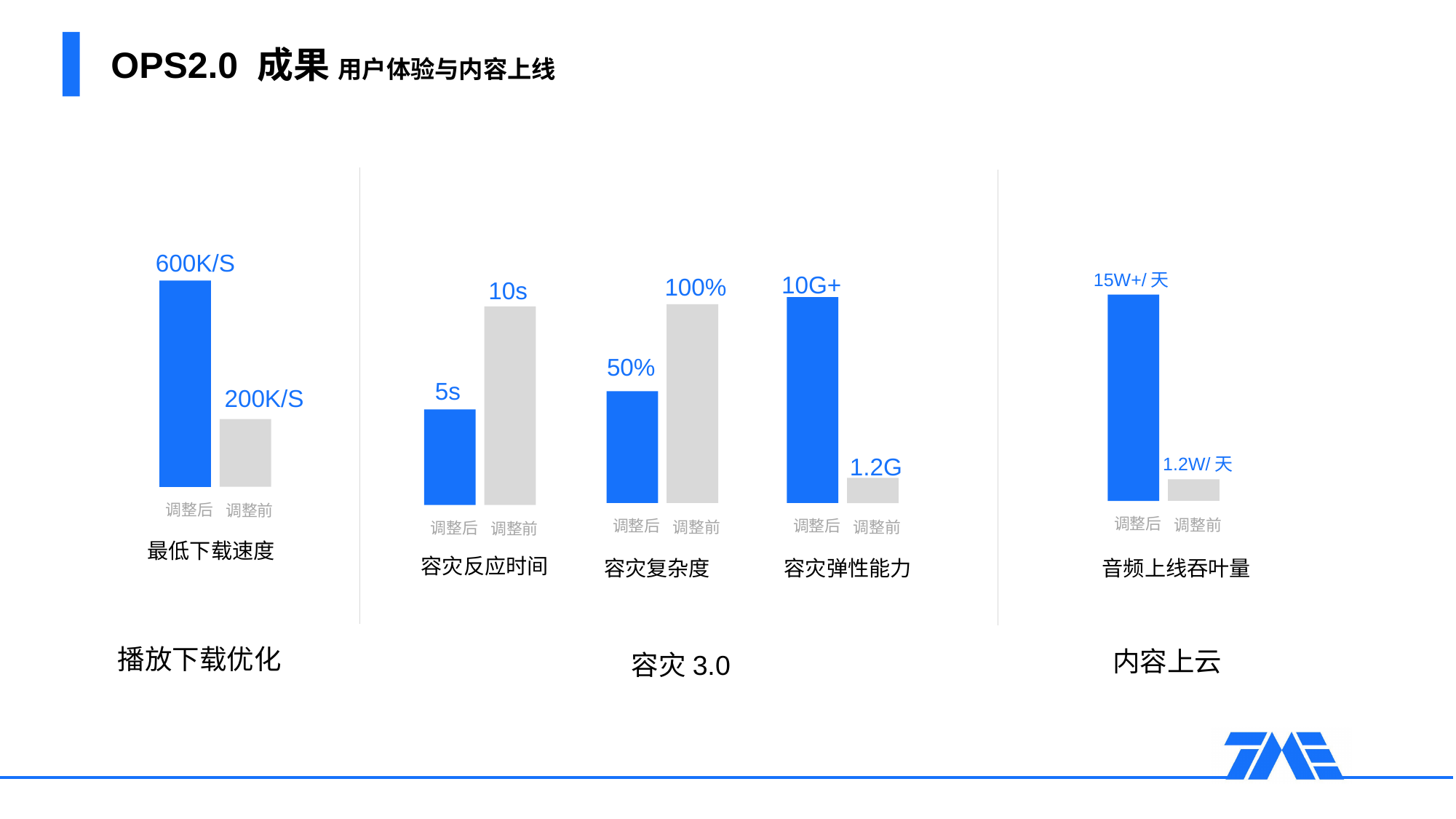

# OPS2.0 成果 用户体验与内容上线
600K/S

200K/S

调整后
调整前
最低下载速度
15W+/天+

1.2W/天

调整后
调整前
10G+

1.2G

调整后
调整前
容灾弹性能力
100%

50%

调整后
调整前
容灾复杂度
10s

5s

调整后
调整前
容灾反应时间
音频上线吞叶量
播放下载优化
内容上云
容灾3.0